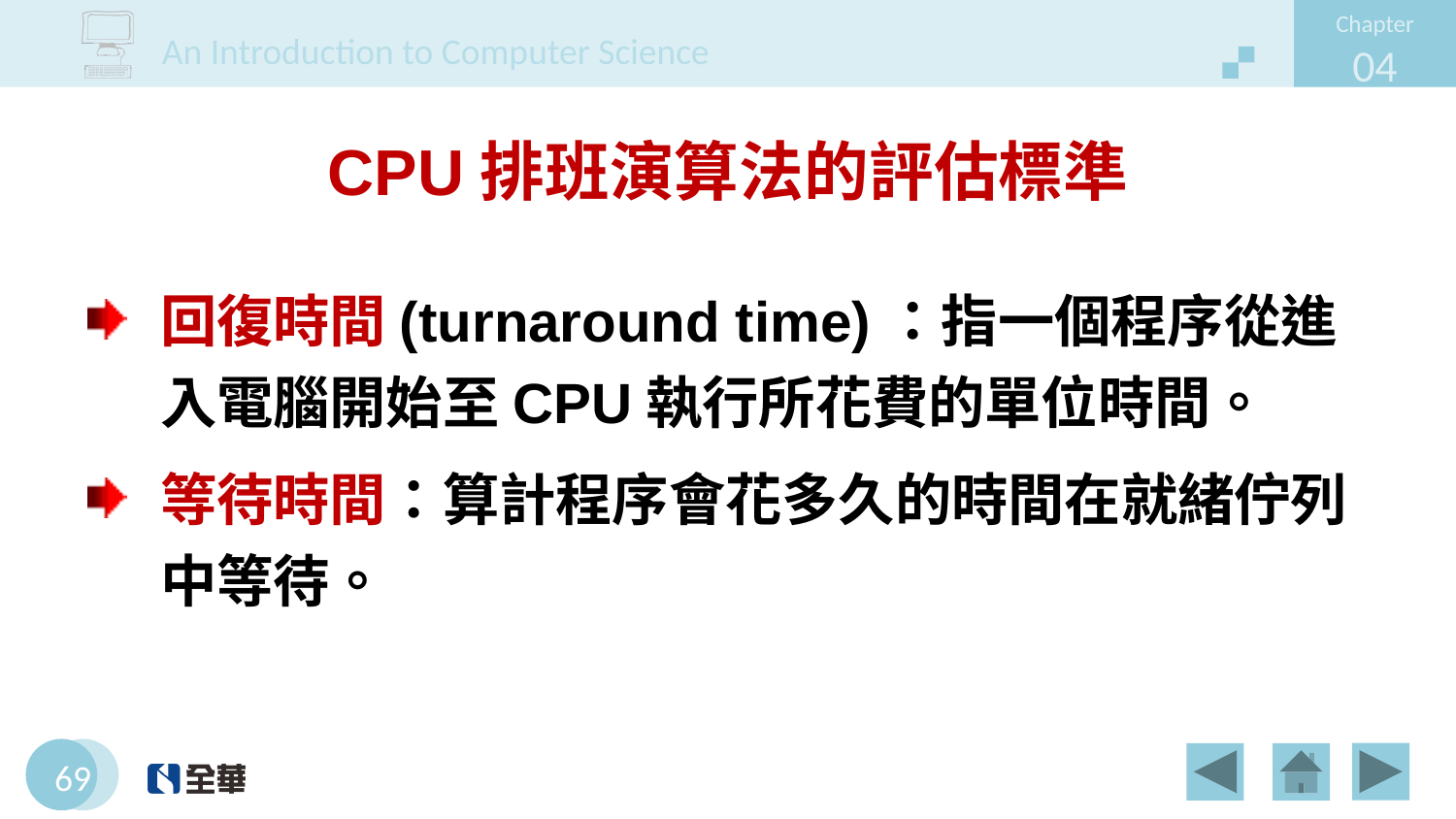

# CPU排班演算法的評估標準
回復時間(turnaround time)：指一個程序從進入電腦開始至CPU執行所花費的單位時間。
等待時間：算計程序會花多久的時間在就緒佇列中等待。